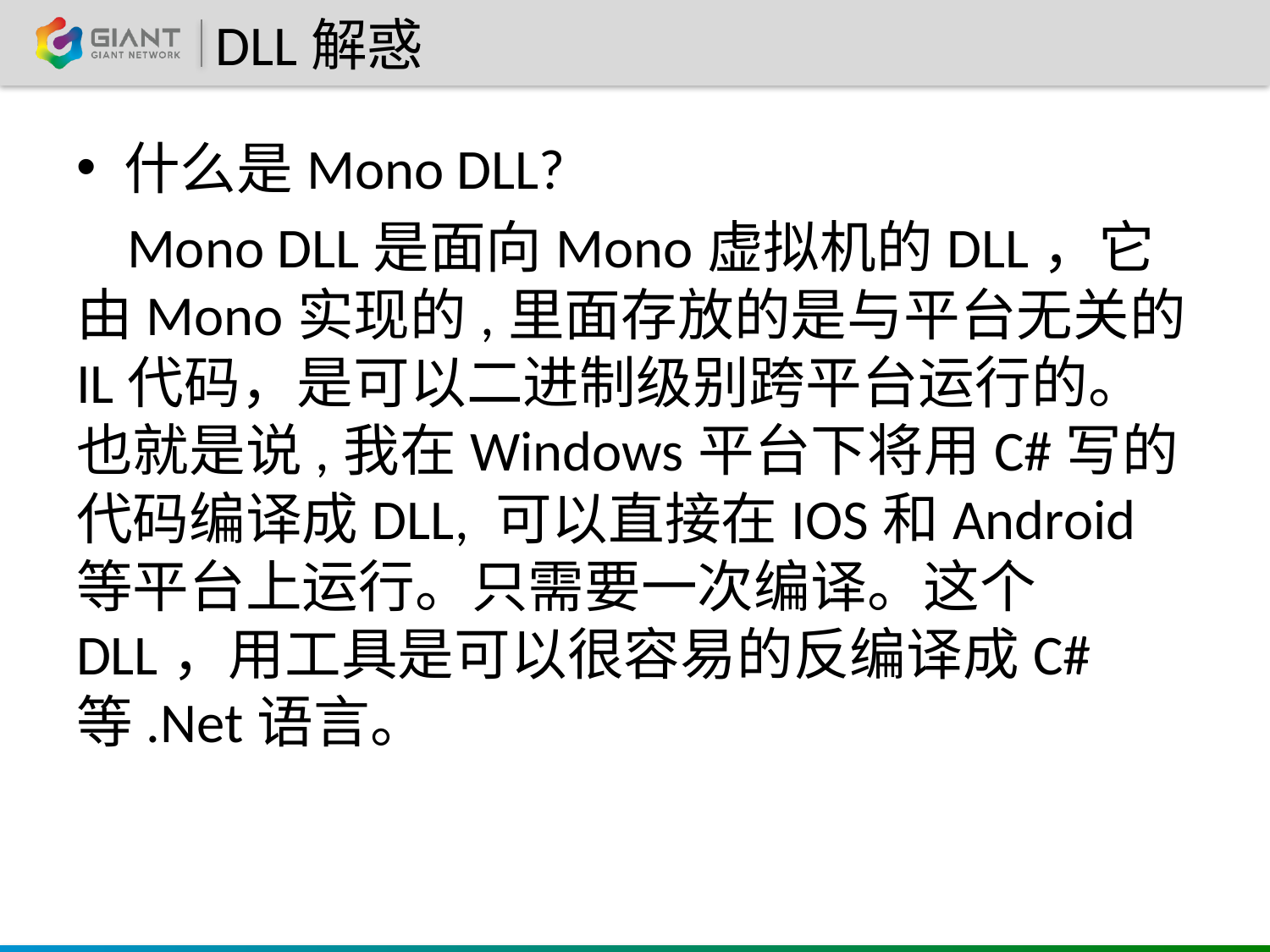

# DLL解惑
什么是Mono DLL?
    Mono DLL是面向Mono虚拟机的DLL，它由Mono实现的,里面存放的是与平台无关的IL代码，是可以二进制级别跨平台运行的。也就是说,我在Windows平台下将用C#写的代码编译成DLL, 可以直接在IOS和Android等平台上运行。只需要一次编译。这个DLL，用工具是可以很容易的反编译成C#等.Net语言。